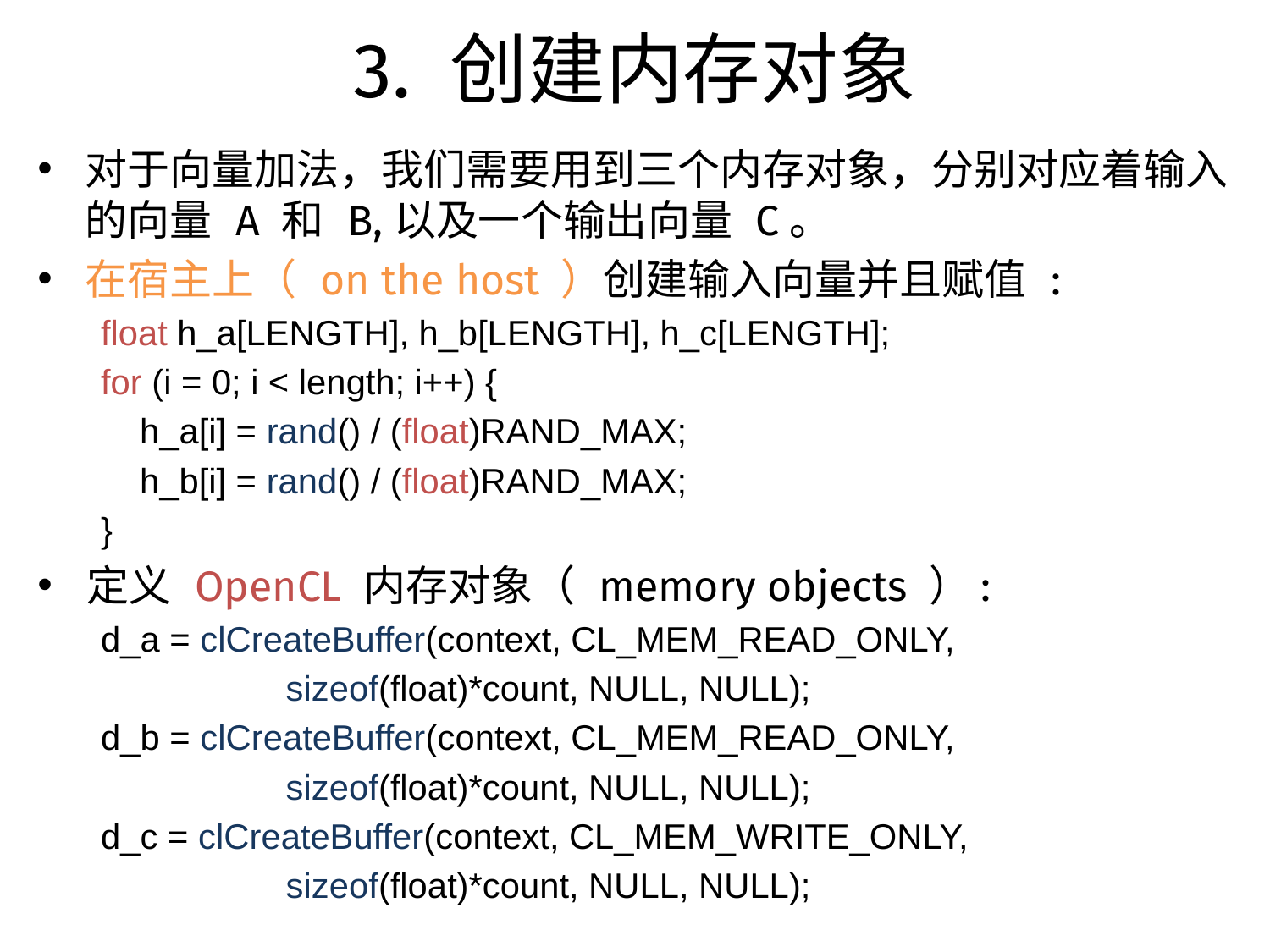

3. 创建内存对象
对于向量加法，我们需要用到三个内存对象，分别对应着输入的向量 A 和 B,以及一个输出向量 C。
在宿主上（ on the host ）创建输入向量并且赋值 :
float h_a[LENGTH], h_b[LENGTH], h_c[LENGTH];
for (i = 0; i < length; i++) {
    h_a[i] = rand() / (float)RAND_MAX;
    h_b[i] = rand() / (float)RAND_MAX;
}
定义 OpenCL 内存对象（ memory objects ）:
d_a = clCreateBuffer(context, CL_MEM_READ_ONLY,
                   sizeof(float)*count, NULL, NULL);
d_b = clCreateBuffer(context, CL_MEM_READ_ONLY,
                   sizeof(float)*count, NULL, NULL);
d_c = clCreateBuffer(context, CL_MEM_WRITE_ONLY,
                   sizeof(float)*count, NULL, NULL);